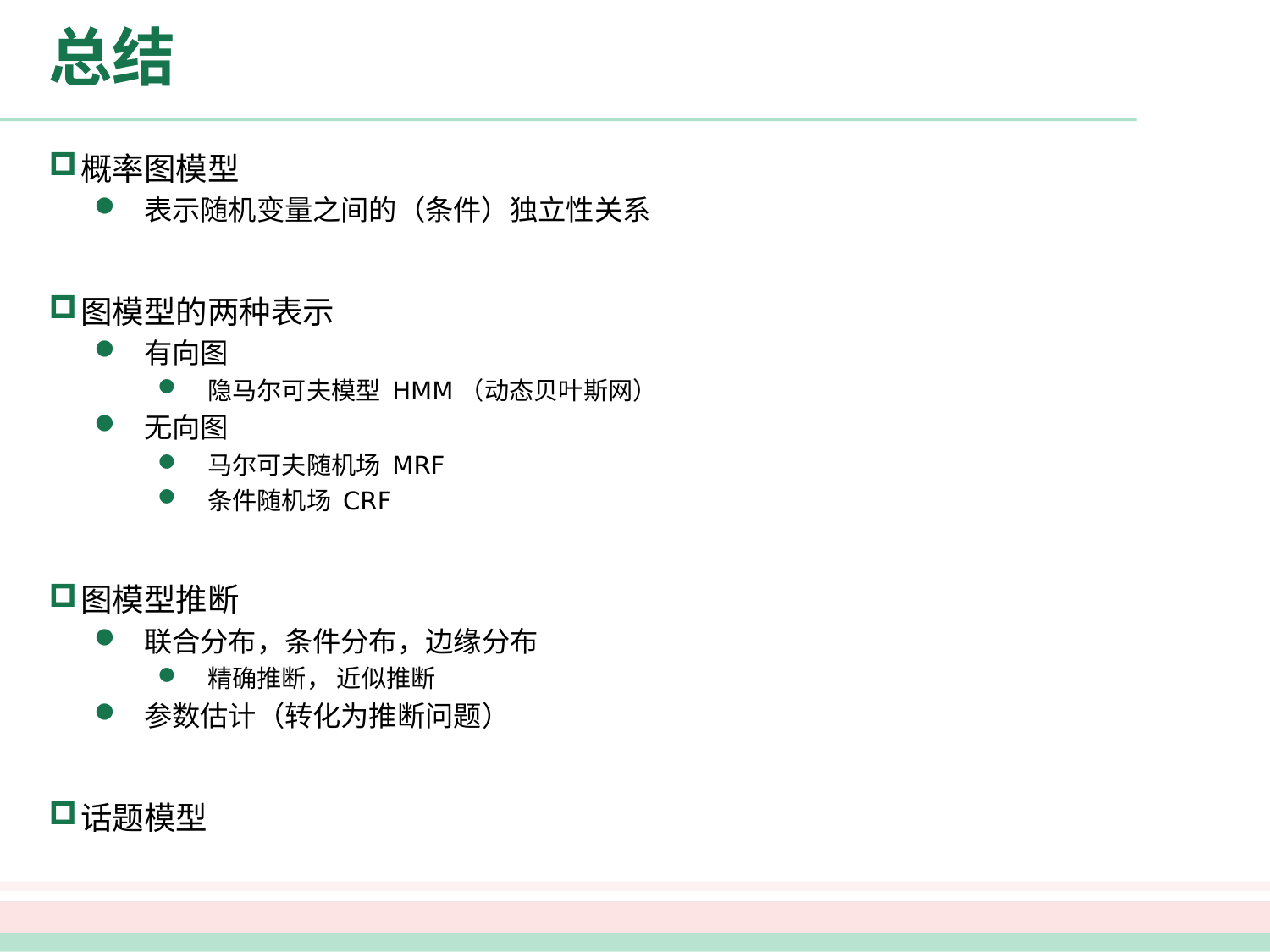

# 总结
概率图模型
表示随机变量之间的（条件）独立性关系

图模型的两种表示
有向图
隐马尔可夫模型 HMM（动态贝叶斯网）
无向图
马尔可夫随机场 MRF
条件随机场 CRF

图模型推断
联合分布，条件分布，边缘分布
精确推断， 近似推断
参数估计（转化为推断问题）

话题模型